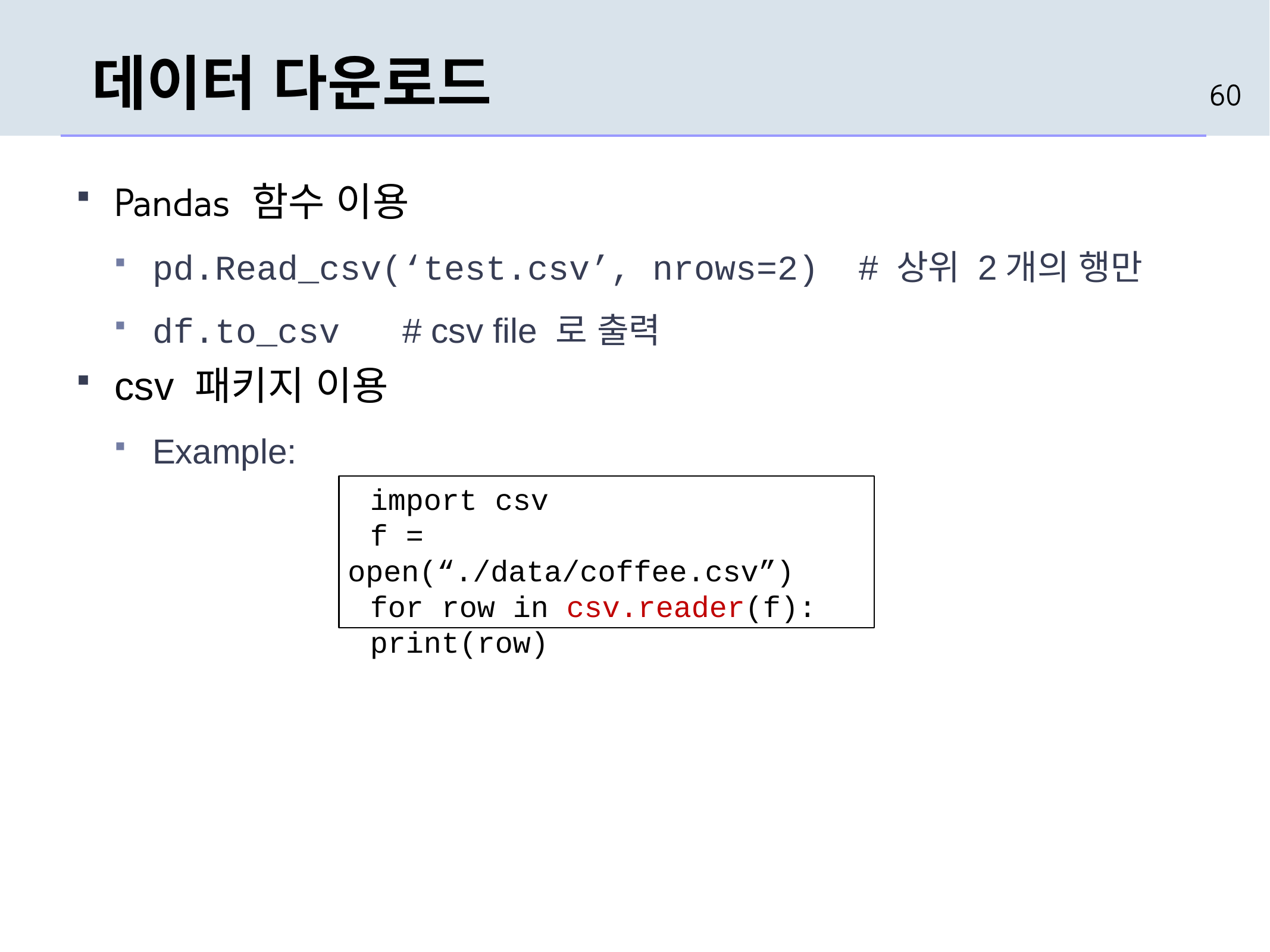

# 데이터 다운로드
60
Pandas 함수 이용
pd.Read_csv(‘test.csv’, nrows=2)   # 상위 2개의 행만
df.to_csv   # csv file 로 출력
csv 패키지 이용
Example:
import csv
f = open(“./data/coffee.csv”)
for row in csv.reader(f):
print(row)